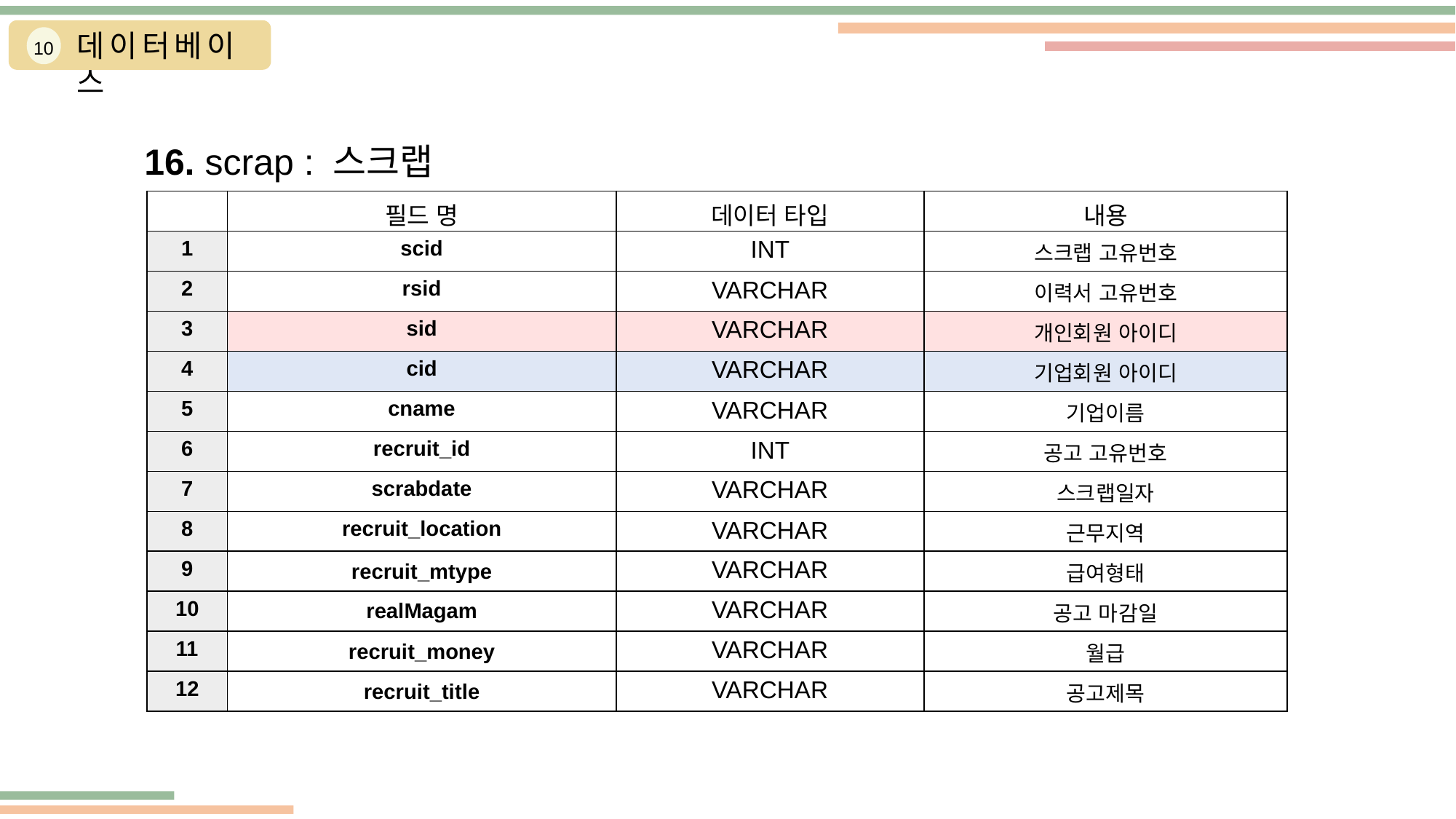

데이터베이스

10

16. scrap : 스크랩
|  | 필드 명 | 데이터 타입 | 내용 |
| --- | --- | --- | --- |
| 1 | scid | INT | 스크랩 고유번호 |
| 2 | rsid | VARCHAR | 이력서 고유번호 |
| 3 | sid | VARCHAR | 개인회원 아이디 |
| 4 | cid | VARCHAR | 기업회원 아이디 |
| 5 | cname | VARCHAR | 기업이름 |
| 6 | recruit\_id | INT | 공고 고유번호 |
| 7 | scrabdate | VARCHAR | 스크랩일자 |
| 8 | recruit\_location | VARCHAR | 근무지역 |
| 9 | recruit\_mtype | VARCHAR | 급여형태 |
| 10 | realMagam | VARCHAR | 공고 마감일 |
| 11 | recruit\_money | VARCHAR | 월급 |
| 12 | recruit\_title | VARCHAR | 공고제목 |